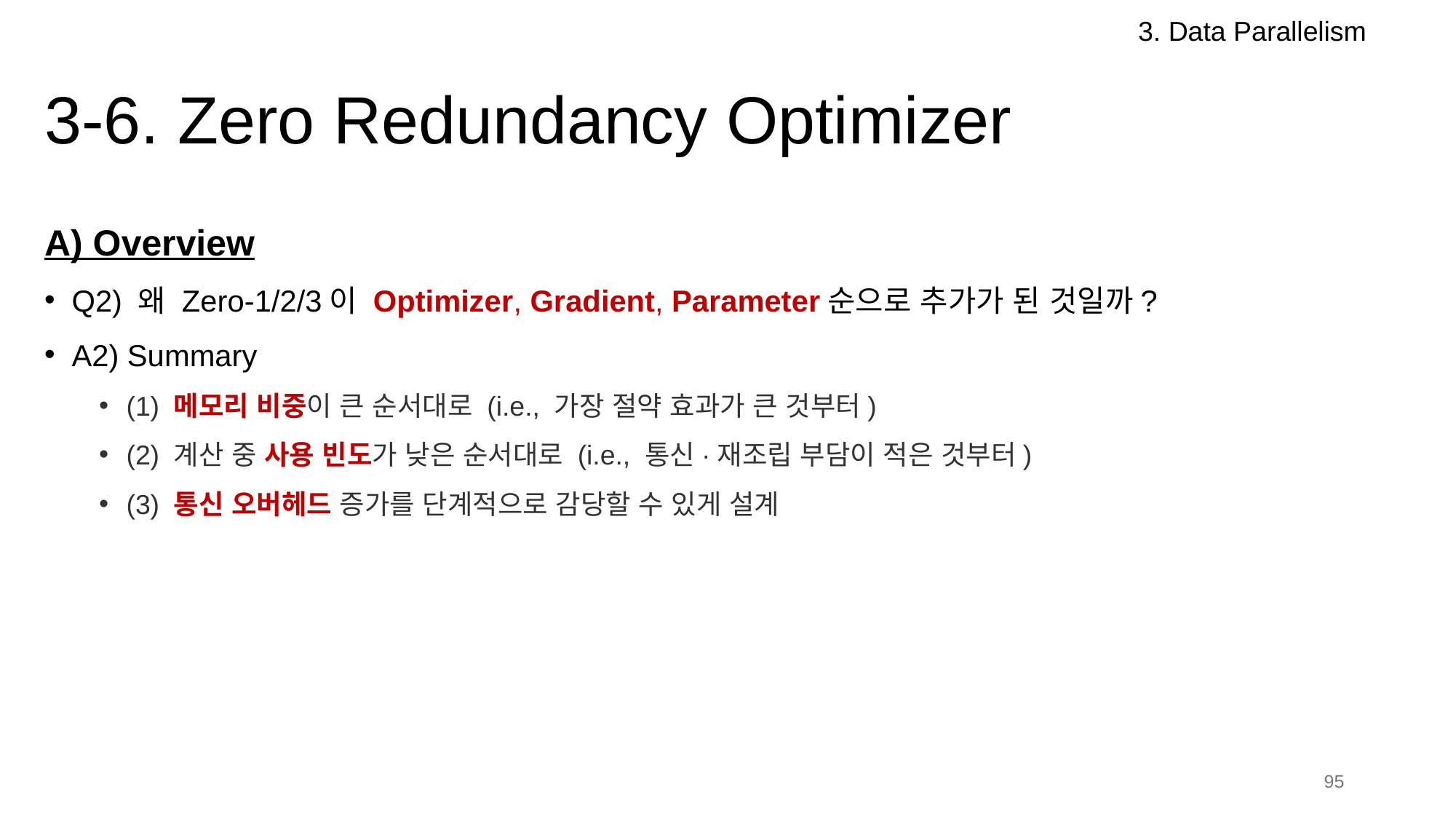

3. Data Parallelism
# 3-6. Zero Redundancy Optimizer
A) Overview
Q2) 왜 Zero-1/2/3이 Optimizer, Gradient, Parameter순으로 추가가 된 것일까?
A2) Summary
(1) 메모리 비중이 큰 순서대로 (i.e., 가장 절약 효과가 큰 것부터)
(2) 계산 중 사용 빈도가 낮은 순서대로 (i.e., 통신·재조립 부담이 적은 것부터)
(3) 통신 오버헤드 증가를 단계적으로 감당할 수 있게 설계

95